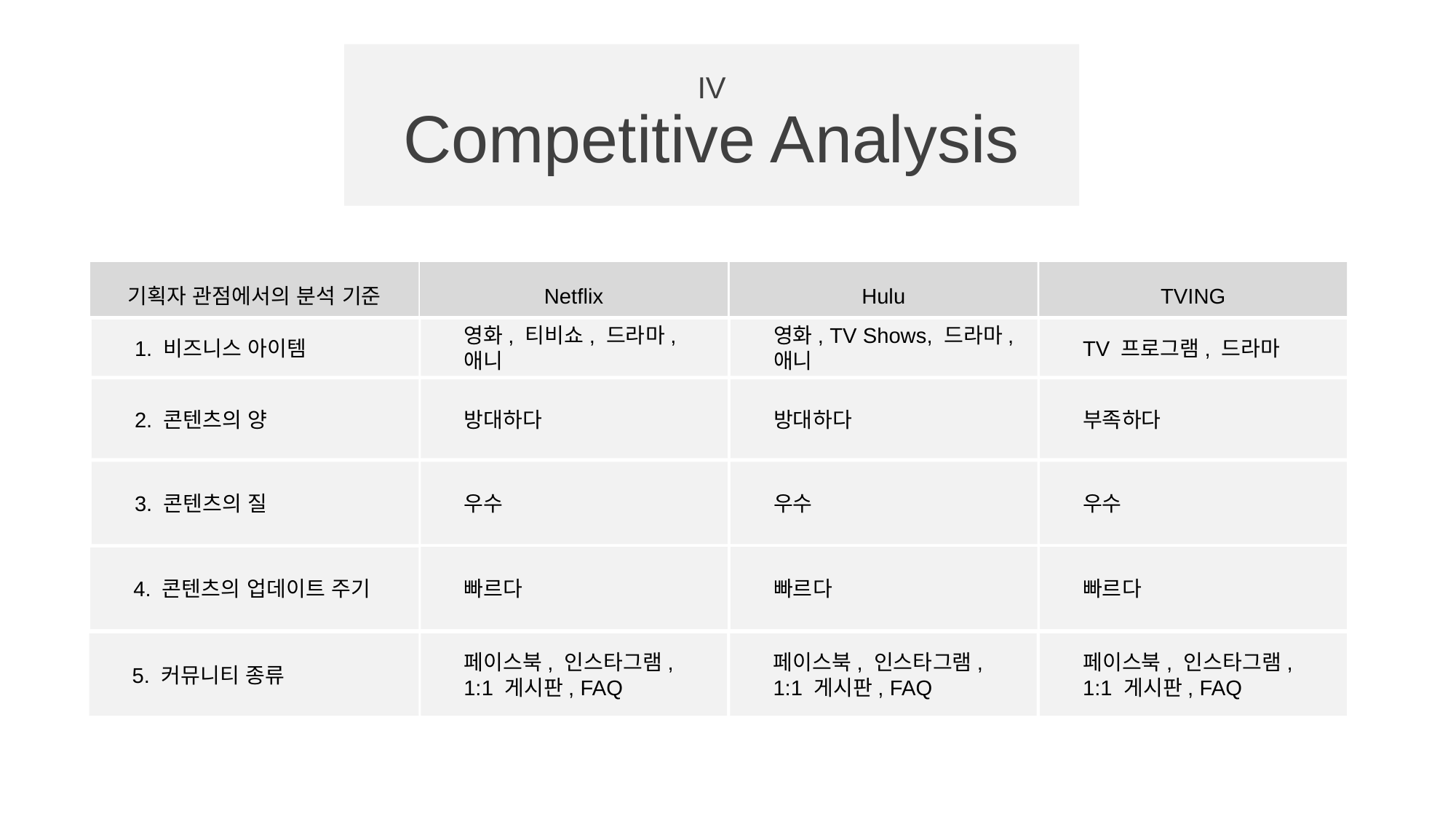

# IV Competitive Analysis
Netflix
Hulu
TVING
기획자 관점에서의 분석 기준
1. 비즈니스 아이템
영화, 티비쇼, 드라마, 애니
영화, TV Shows, 드라마, 애니
TV 프로그램, 드라마
2. 콘텐츠의 양
방대하다
방대하다
부족하다
3. 콘텐츠의 질
우수
우수
우수
빠르다
빠르다
빠르다
4. 콘텐츠의 업데이트 주기
5. 커뮤니티 종류
페이스북, 인스타그램,
1:1 게시판, FAQ
페이스북, 인스타그램,
1:1 게시판, FAQ
페이스북, 인스타그램,
1:1 게시판, FAQ